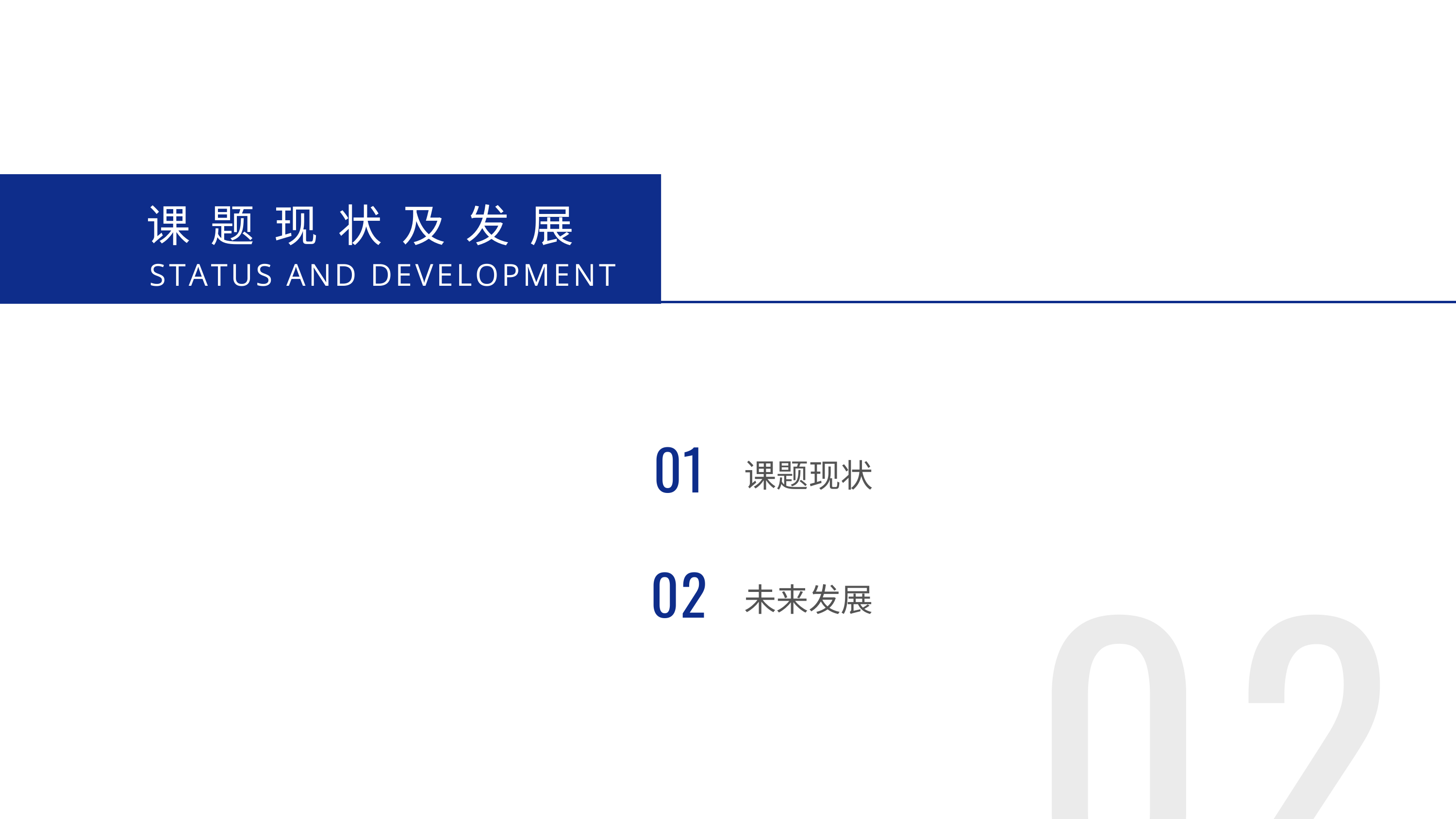

课题现状及发展
STATUS AND DEVELOPMENT

01
课题现状
02
02
未来发展